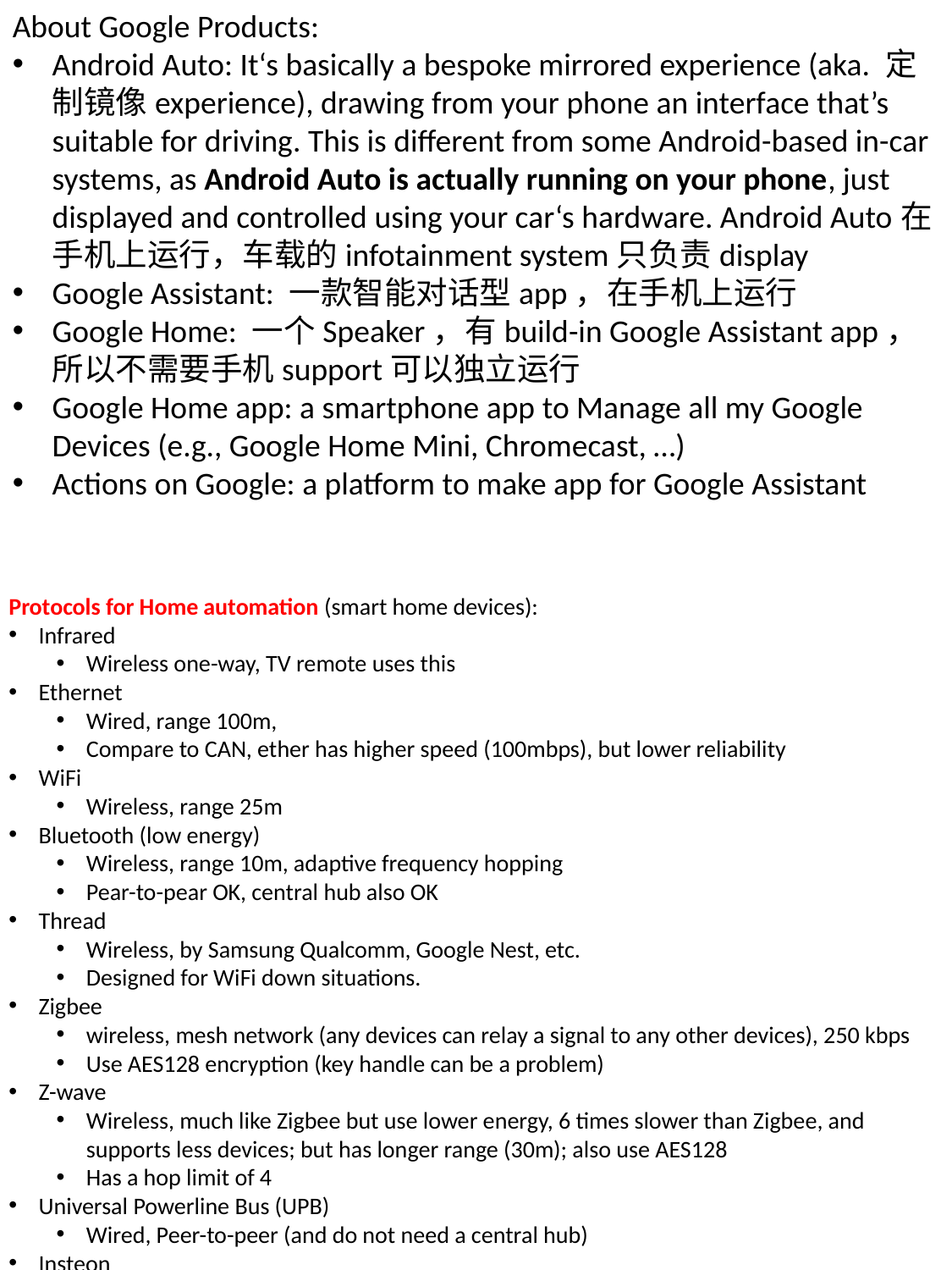

About Google Products:
Android Auto: It‘s basically a bespoke mirrored experience (aka. 定制镜像experience), drawing from your phone an interface that’s suitable for driving. This is different from some Android-based in-car systems, as Android Auto is actually running on your phone, just displayed and controlled using your car‘s hardware. Android Auto在手机上运行，车载的infotainment system只负责display
Google Assistant: 一款智能对话型app，在手机上运行
Google Home: 一个Speaker，有build-in Google Assistant app，所以不需要手机support可以独立运行
Google Home app: a smartphone app to Manage all my Google Devices (e.g., Google Home Mini, Chromecast, …)
Actions on Google: a platform to make app for Google Assistant
Protocols for Home automation (smart home devices):
Infrared
Wireless one-way, TV remote uses this
Ethernet
Wired, range 100m,
Compare to CAN, ether has higher speed (100mbps), but lower reliability
WiFi
Wireless, range 25m
Bluetooth (low energy)
Wireless, range 10m, adaptive frequency hopping
Pear-to-pear OK, central hub also OK
Thread
Wireless, by Samsung Qualcomm, Google Nest, etc.
Designed for WiFi down situations.
Zigbee
wireless, mesh network (any devices can relay a signal to any other devices), 250 kbps
Use AES128 encryption (key handle can be a problem)
Z-wave
Wireless, much like Zigbee but use lower energy, 6 times slower than Zigbee, and supports less devices; but has longer range (30m); also use AES128
Has a hop limit of 4
Universal Powerline Bus (UPB)
Wired, Peer-to-peer (and do not need a central hub)
Insteon
Both wireless and wired,  so-called Dual-mesh network